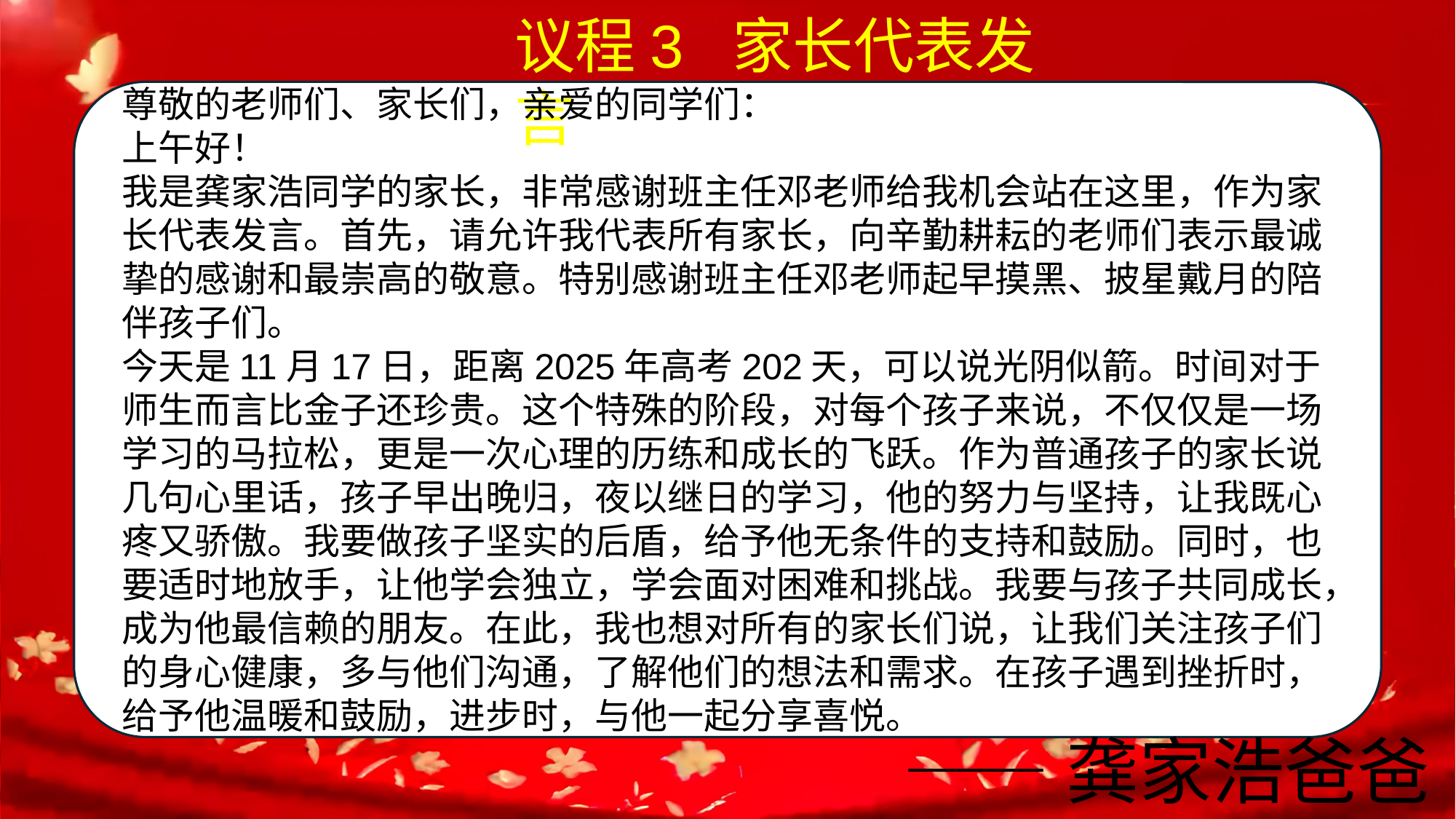

议程3  家长代表发言
尊敬的老师们、家长们，亲爱的同学们：
上午好！
我是龚家浩同学的家长，非常感谢班主任邓老师给我机会站在这里，作为家长代表发言。首先，请允许我代表所有家长，向辛勤耕耘的老师们表示最诚挚的感谢和最崇高的敬意。特别感谢班主任邓老师起早摸黑、披星戴月的陪伴孩子们。
今天是11月17日，距离2025年高考202天，可以说光阴似箭。时间对于师生而言比金子还珍贵。这个特殊的阶段，对每个孩子来说，不仅仅是一场学习的马拉松，更是一次心理的历练和成长的飞跃。作为普通孩子的家长说几句心里话，孩子早出晚归，夜以继日的学习，他的努力与坚持，让我既心疼又骄傲。我要做孩子坚实的后盾，给予他无条件的支持和鼓励。同时，也要适时地放手，让他学会独立，学会面对困难和挑战。我要与孩子共同成长，成为他最信赖的朋友。在此，我也想对所有的家长们说，让我们关注孩子们的身心健康，多与他们沟通，了解他们的想法和需求。在孩子遇到挫折时，给予他温暖和鼓励，进步时，与他一起分享喜悦。

——龚家浩爸爸